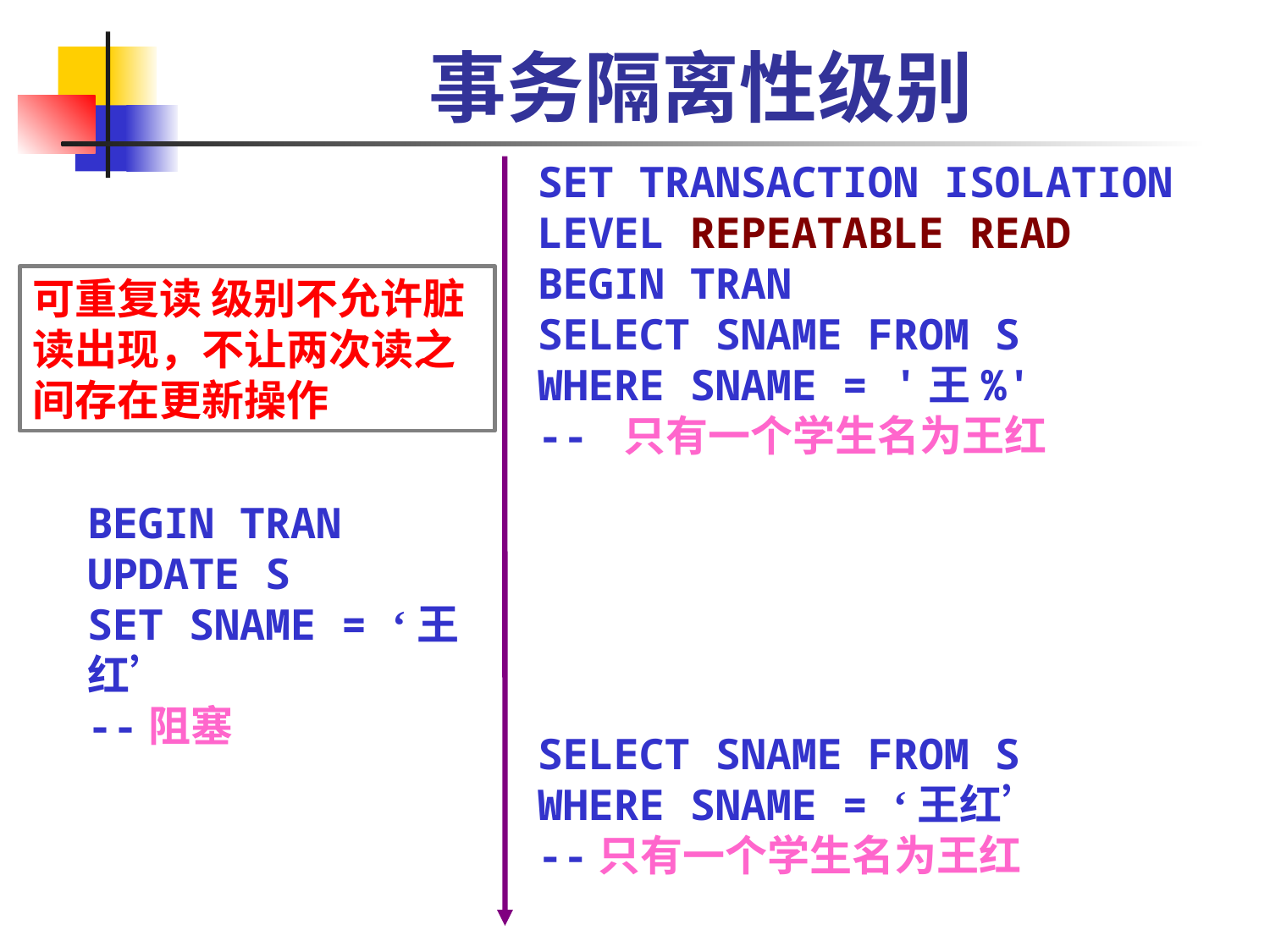

# 事务隔离性级别
SET TRANSACTION ISOLATION LEVEL REPEATABLE READ
BEGIN TRAN
SELECT SNAME FROM S
WHERE SNAME = '王%'
-- 只有一个学生名为王红

可重复读 级别不允许脏读出现，不让两次读之间存在更新操作
BEGIN TRAN
UPDATE S
SET SNAME = ‘王红’
--阻塞
SELECT SNAME FROM S
WHERE SNAME = ‘王红’
--只有一个学生名为王红